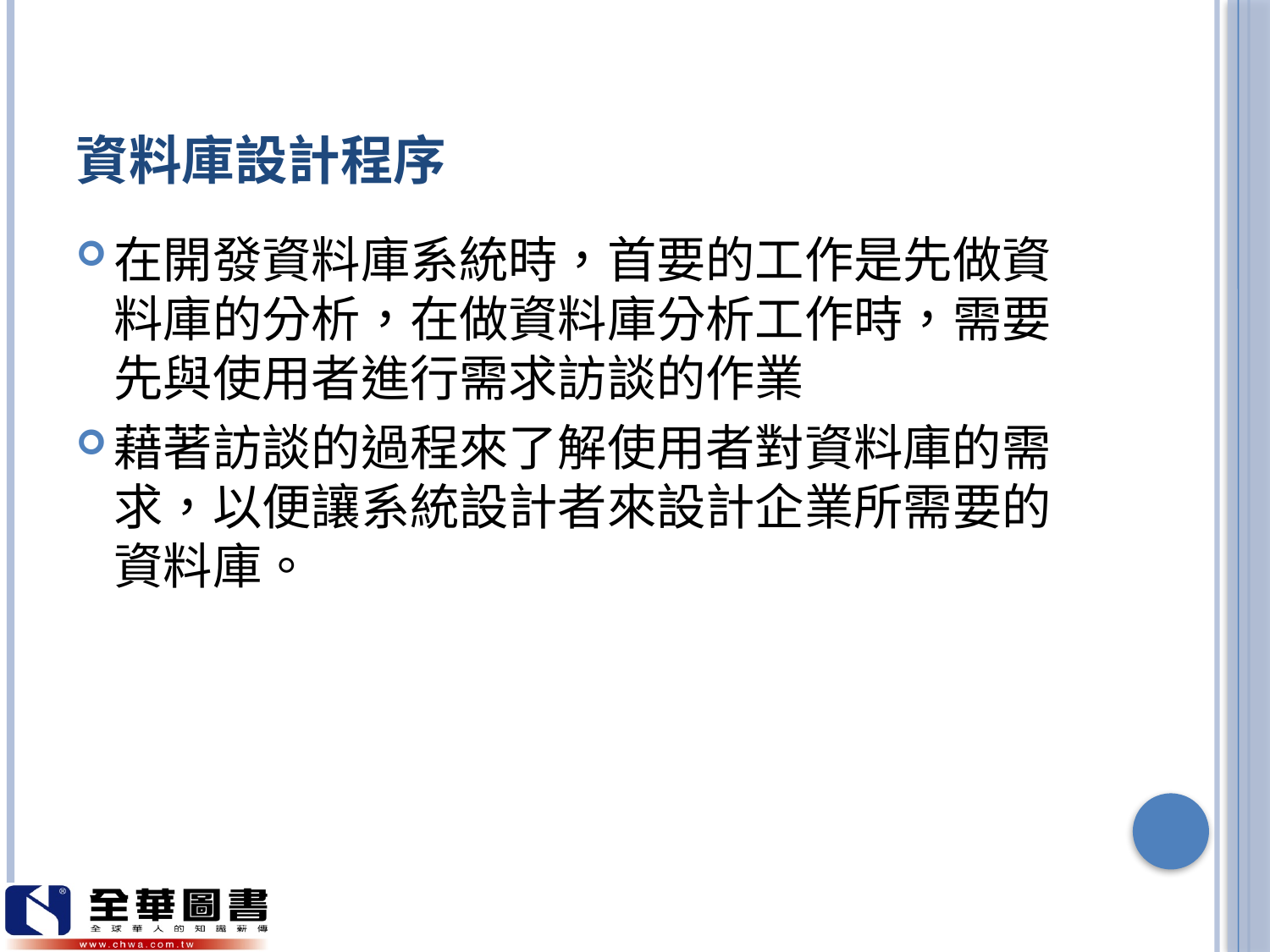

# 資料庫設計程序
在開發資料庫系統時，首要的工作是先做資料庫的分析，在做資料庫分析工作時，需要先與使用者進行需求訪談的作業
藉著訪談的過程來了解使用者對資料庫的需求，以便讓系統設計者來設計企業所需要的資料庫。